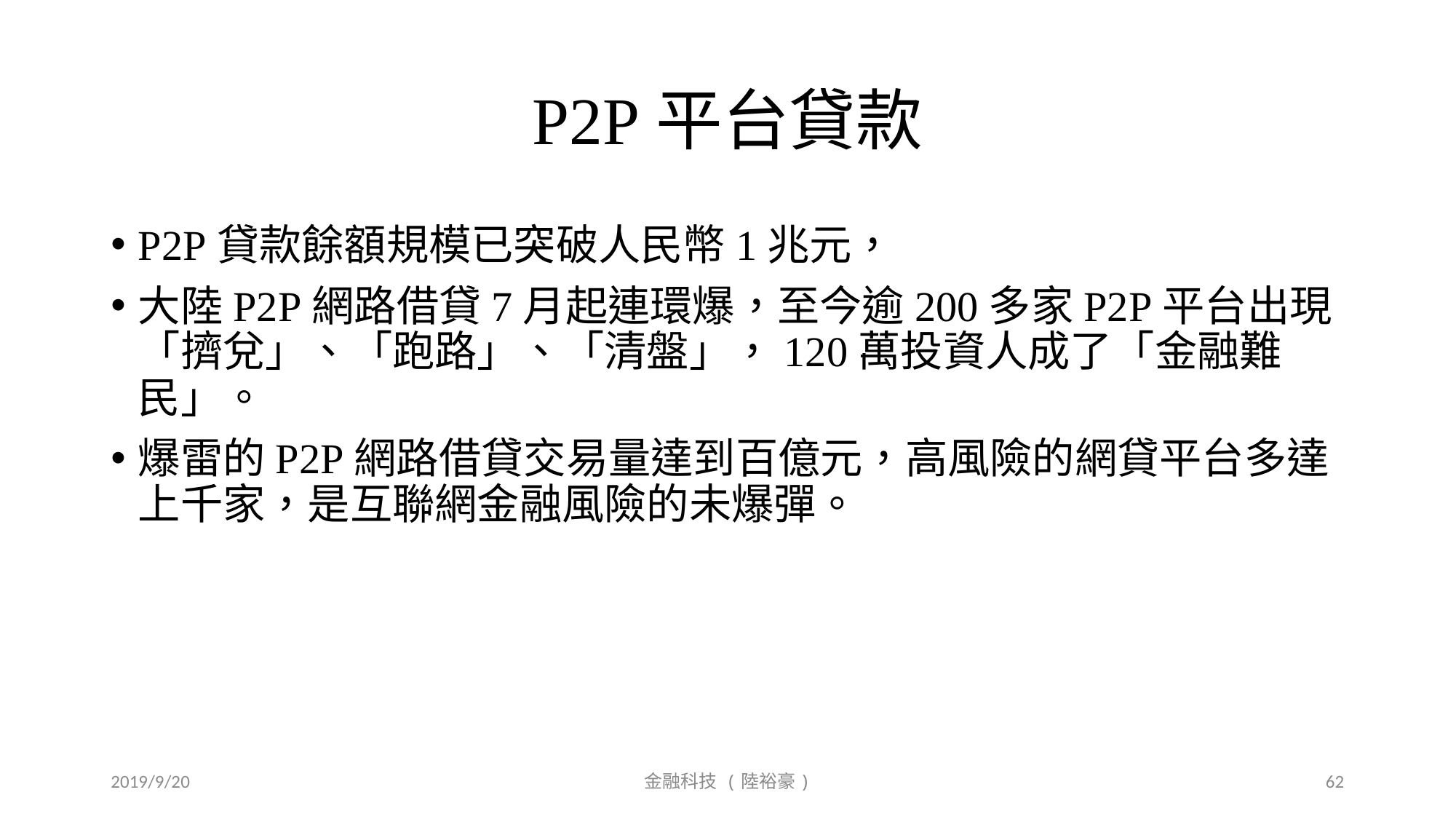

# P2P平台貸款
P2P貸款餘額規模已突破人民幣1兆元，
大陸P2P網路借貸7月起連環爆，至今逾200多家P2P平台出現「擠兌」、「跑路」、「清盤」，120萬投資人成了「金融難民」。
爆雷的P2P網路借貸交易量達到百億元，高風險的網貸平台多達上千家，是互聯網金融風險的未爆彈。

2019/9/20
金融科技 (陸裕豪)
62